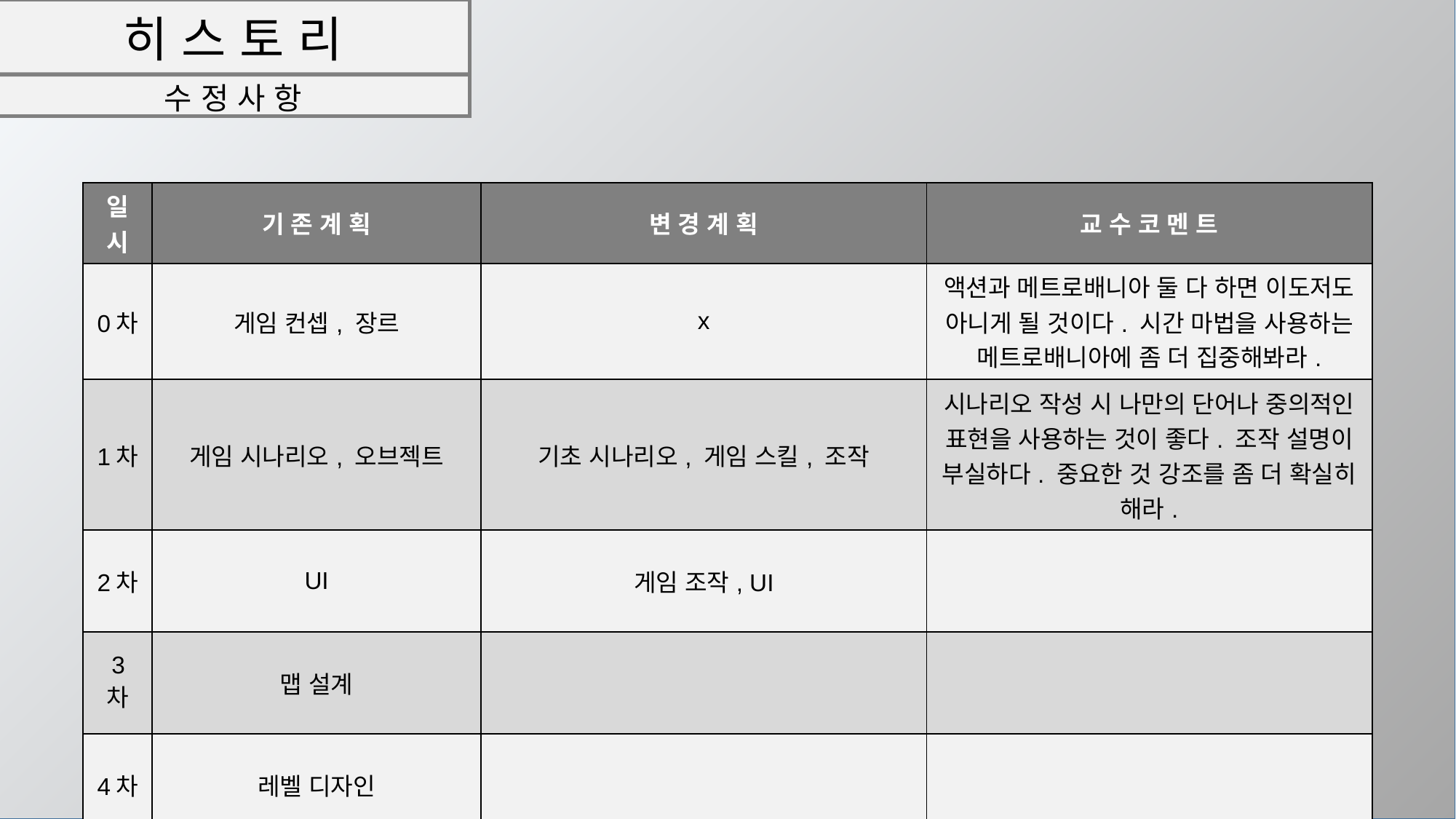

# 히 스 토 리
수 정 사 항
| 일 시 | 기 존 계 획 | 변 경 계 획 | 교 수 코 멘 트 |
| --- | --- | --- | --- |
| 0차 | 게임 컨셉, 장르 | x | 액션과 메트로배니아 둘 다 하면 이도저도 아니게 될 것이다. 시간 마법을 사용하는 메트로배니아에 좀 더 집중해봐라. |
| 1차 | 게임 시나리오, 오브젝트 | 기초 시나리오, 게임 스킬, 조작 | 시나리오 작성 시 나만의 단어나 중의적인 표현을 사용하는 것이 좋다. 조작 설명이 부실하다. 중요한 것 강조를 좀 더 확실히 해라. |
| 2차 | UI | 게임 조작, UI |  |
| 3차 | 맵 설계 |  |  |
| 4차 | 레벨 디자인 |  |  |
3